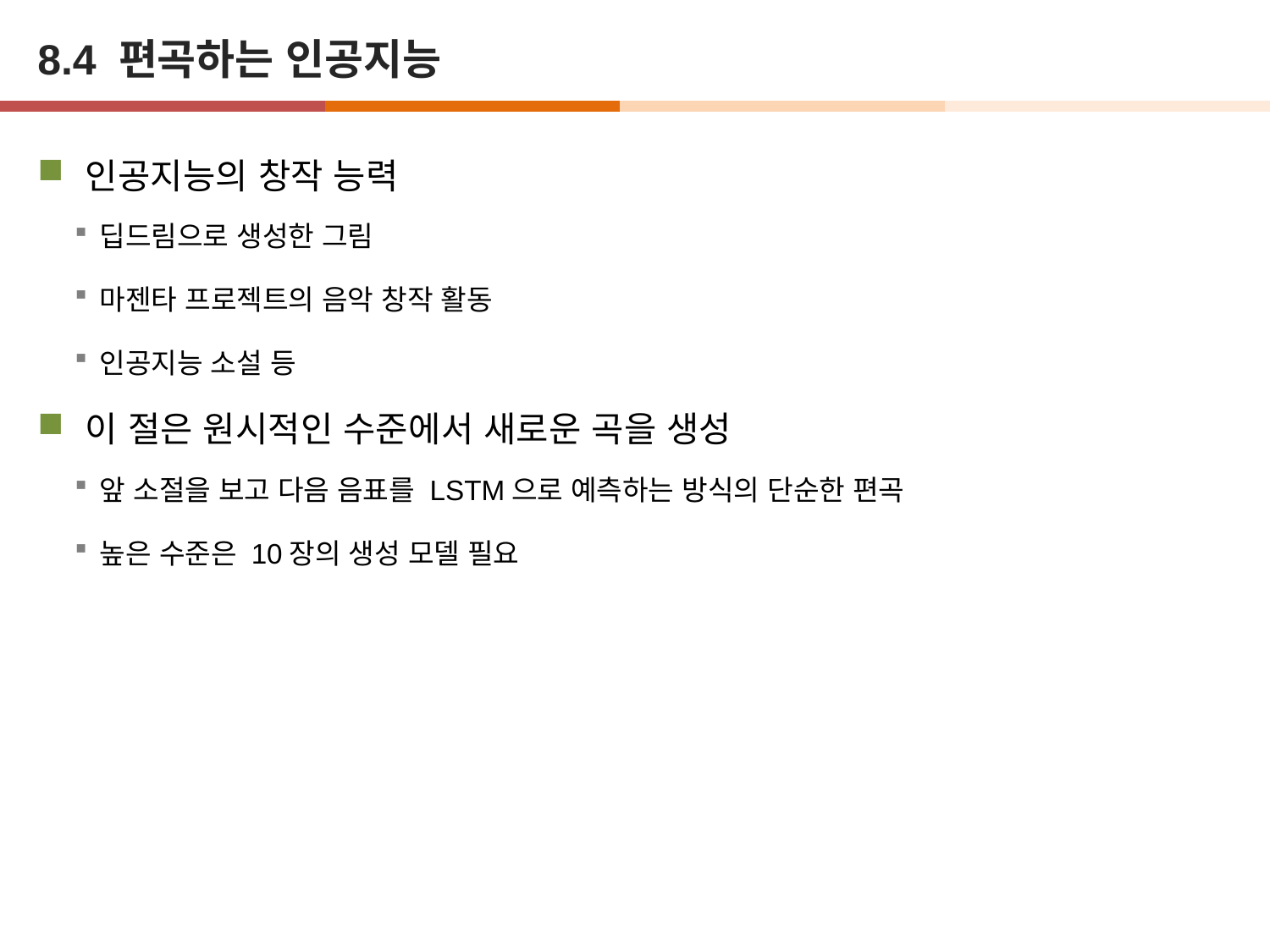

# 8.4 편곡하는 인공지능
인공지능의 창작 능력
딥드림으로 생성한 그림
마젠타 프로젝트의 음악 창작 활동
인공지능 소설 등
이 절은 원시적인 수준에서 새로운 곡을 생성
앞 소절을 보고 다음 음표를 LSTM으로 예측하는 방식의 단순한 편곡
높은 수준은 10장의 생성 모델 필요